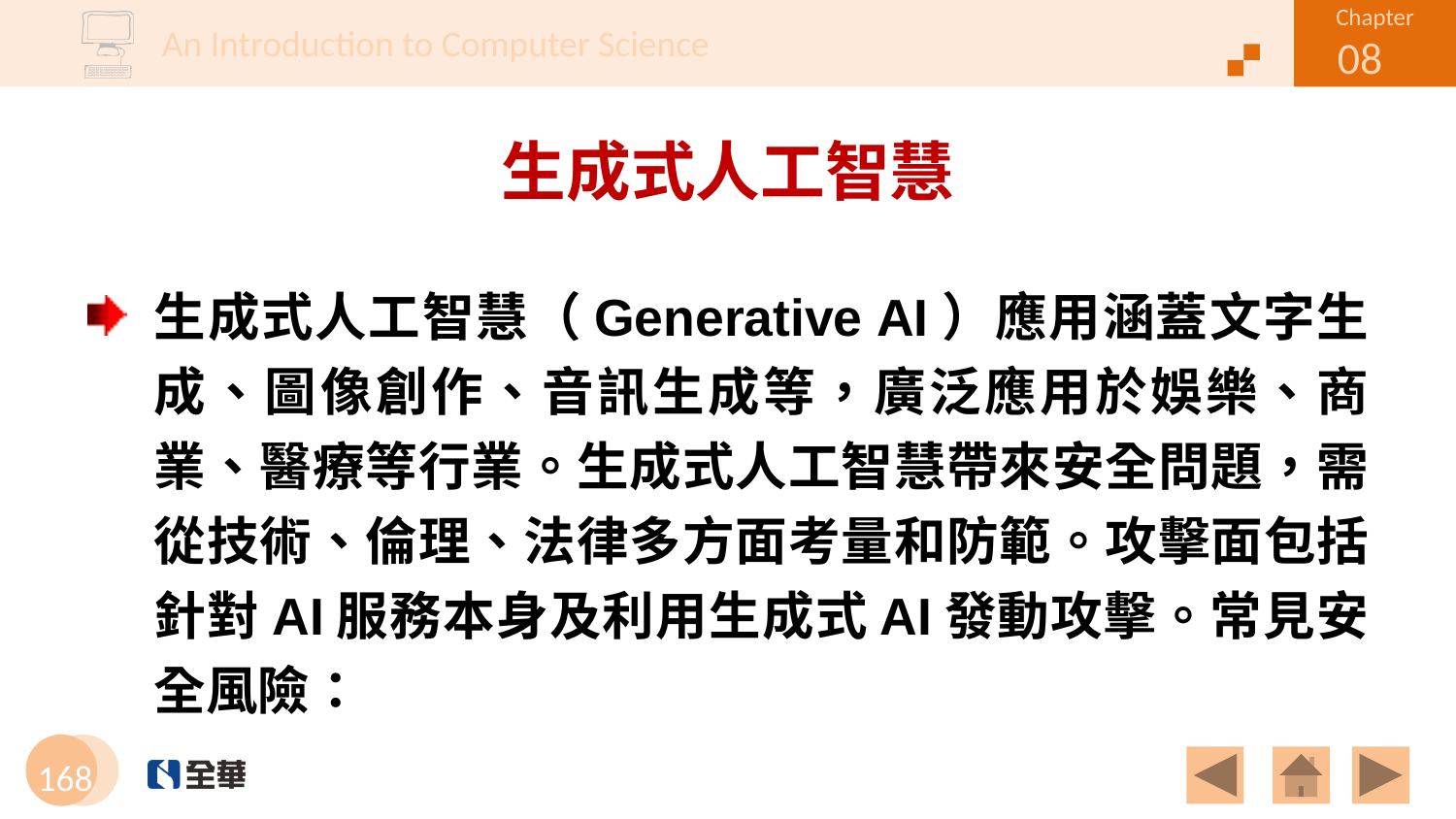

# 生成式人工智慧
生成式人工智慧（Generative AI）應用涵蓋文字生成、圖像創作、音訊生成等，廣泛應用於娛樂、商業、醫療等行業。生成式人工智慧帶來安全問題，需從技術、倫理、法律多方面考量和防範。攻擊面包括針對AI服務本身及利用生成式AI發動攻擊。常見安全風險：